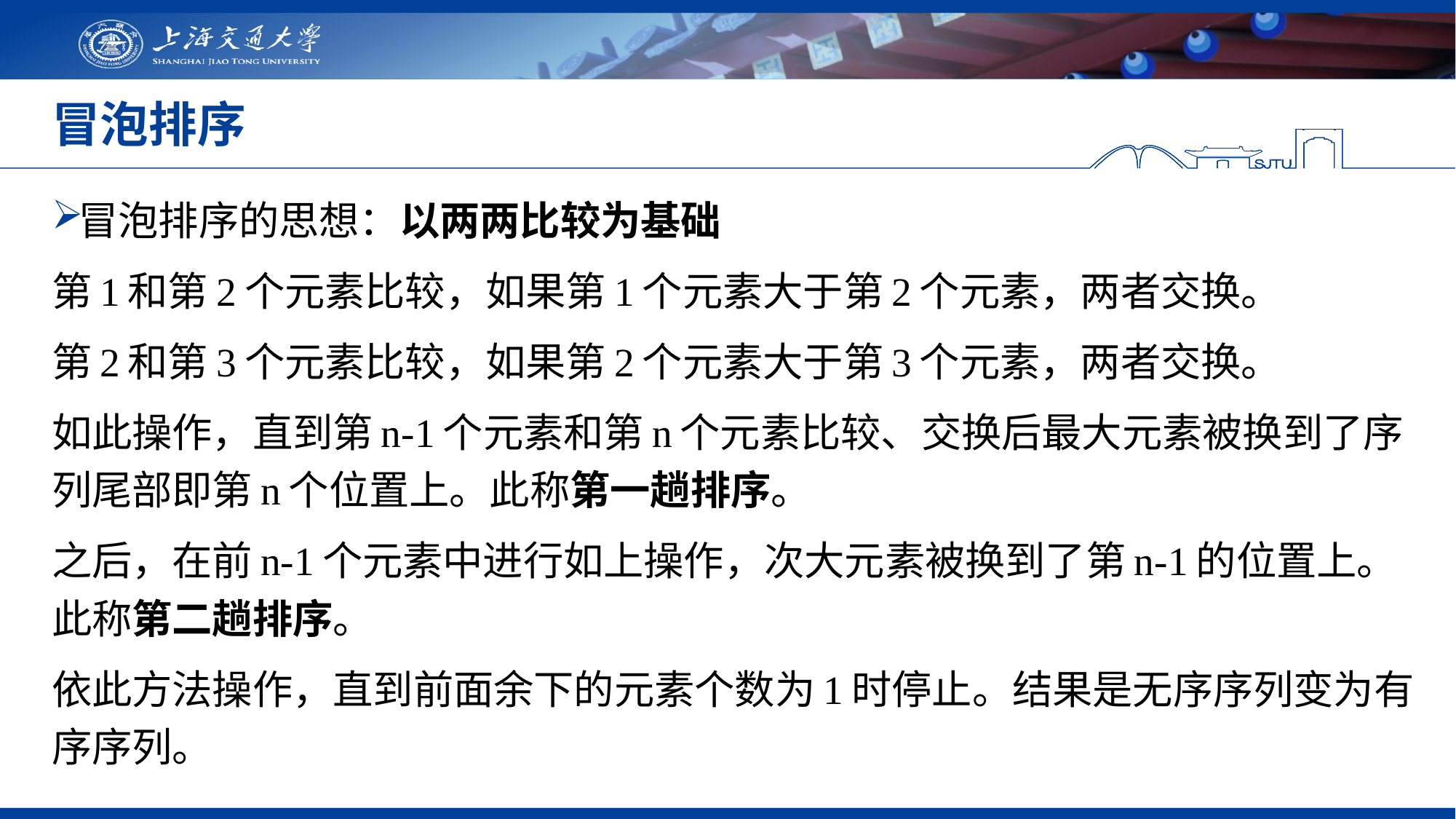

# 冒泡排序
冒泡排序的思想：以两两比较为基础
第1和第2个元素比较，如果第1个元素大于第2个元素，两者交换。
第2和第3个元素比较，如果第2个元素大于第3个元素，两者交换。
如此操作，直到第n-1个元素和第n个元素比较、交换后最大元素被换到了序列尾部即第n个位置上。此称第一趟排序。
之后，在前n-1个元素中进行如上操作，次大元素被换到了第n-1的位置上。此称第二趟排序。
依此方法操作，直到前面余下的元素个数为1时停止。结果是无序序列变为有序序列。